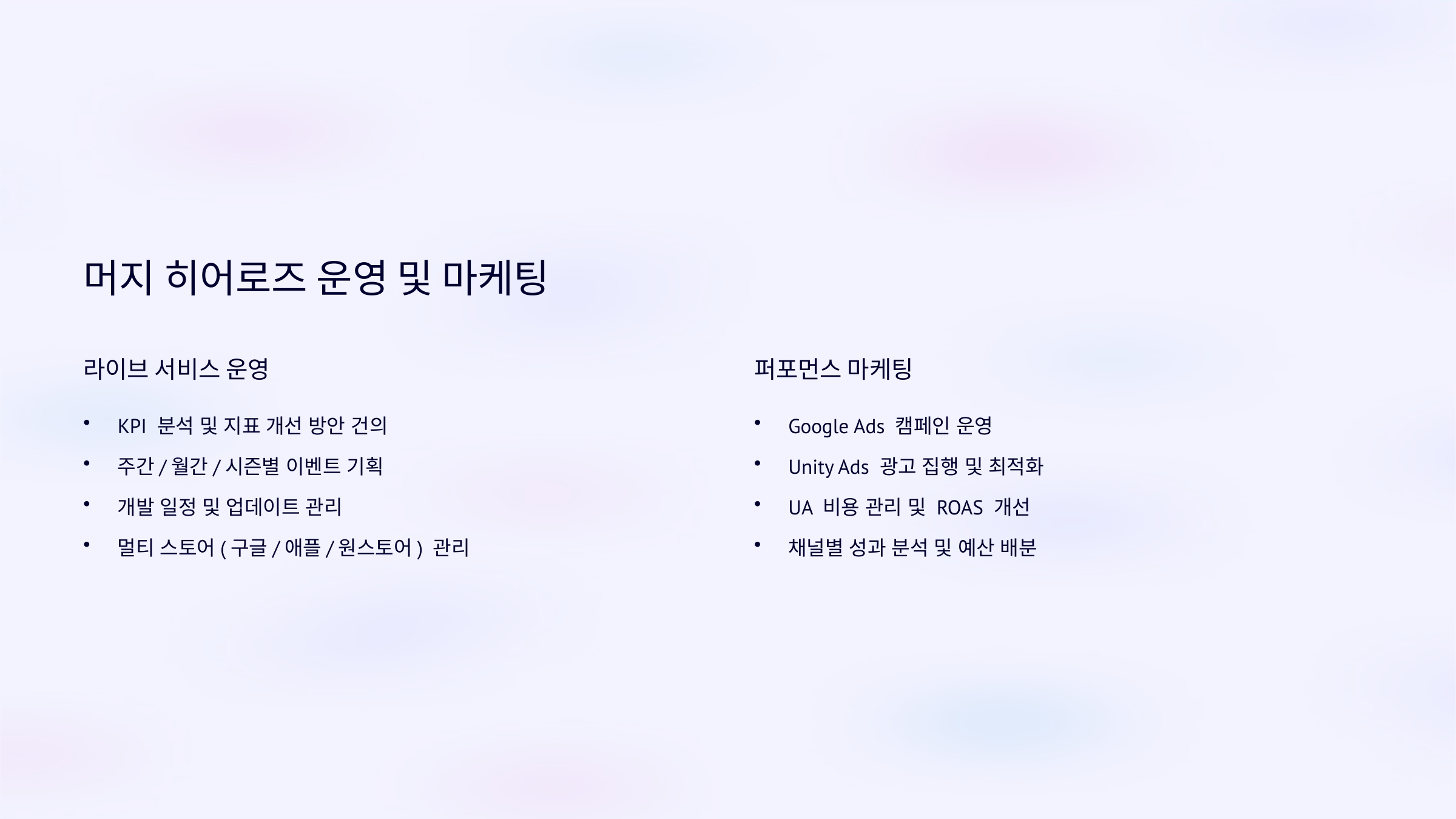

머지 히어로즈 운영 및 마케팅
라이브 서비스 운영
퍼포먼스 마케팅
KPI 분석 및 지표 개선 방안 건의
Google Ads 캠페인 운영
주간/월간/시즌별 이벤트 기획
Unity Ads 광고 집행 및 최적화
개발 일정 및 업데이트 관리
UA 비용 관리 및 ROAS 개선
멀티 스토어(구글/애플/원스토어) 관리
채널별 성과 분석 및 예산 배분